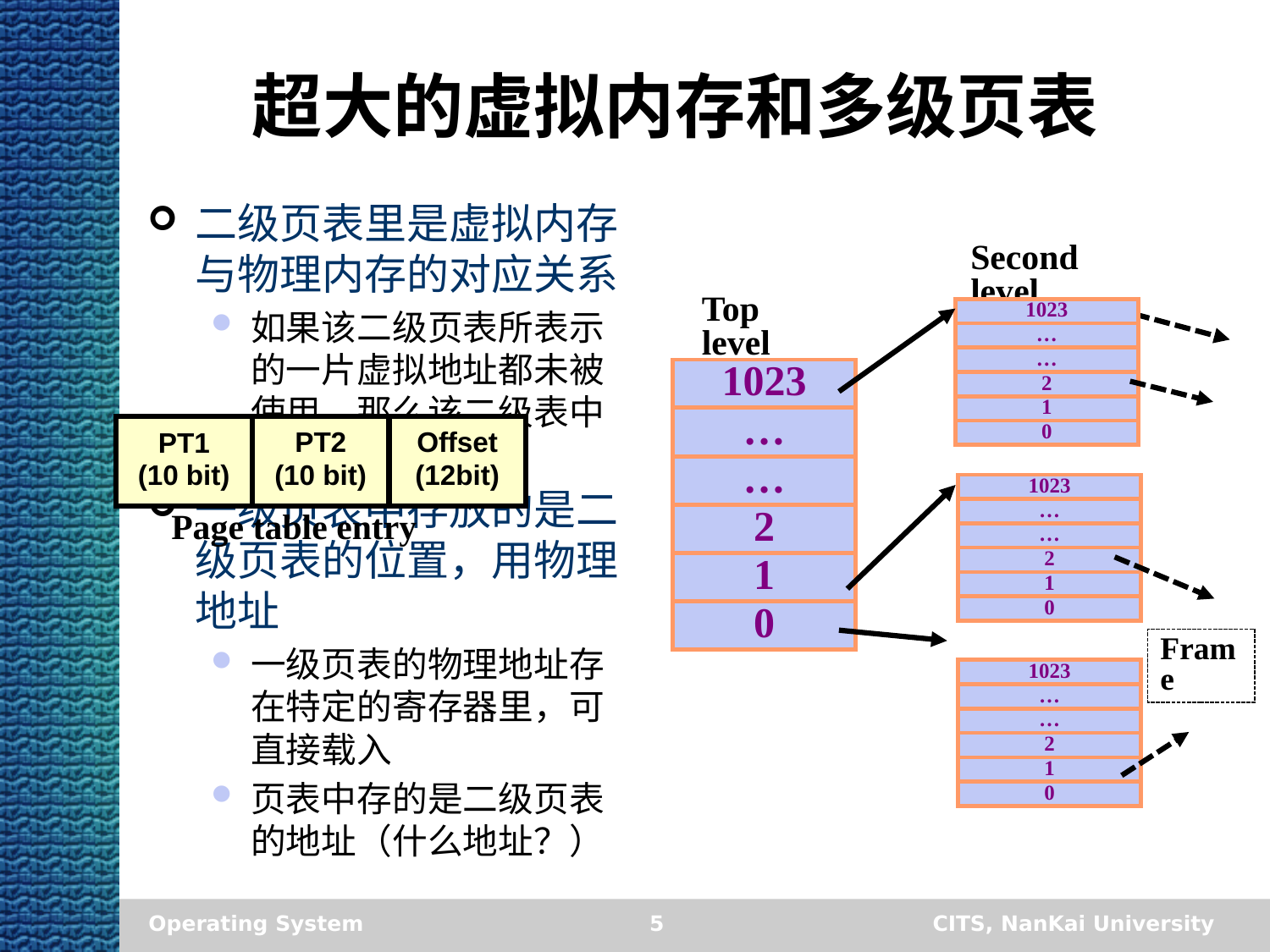

# 超大的虚拟内存和多级页表
二级页表里是虚拟内存与物理内存的对应关系
如果该二级页表所表示的一片虚拟地址都未被使用，那么该二级表中没有有效数据
一级页表中存放的是二级页表的位置，用物理地址
一级页表的物理地址存在特定的寄存器里，可直接载入
页表中存的是二级页表的地址（什么地址？）

Second level
Top level
1023
…
…
2
1
0

1023
…
…
2
1
0

1023
…
…
2
1
0

Frame

1023
…
…
2
1
0

PT2
(10 bit)
Offset
(12bit)
PT1
(10 bit)
Page table entry
Operating System
5
CITS, NanKai University